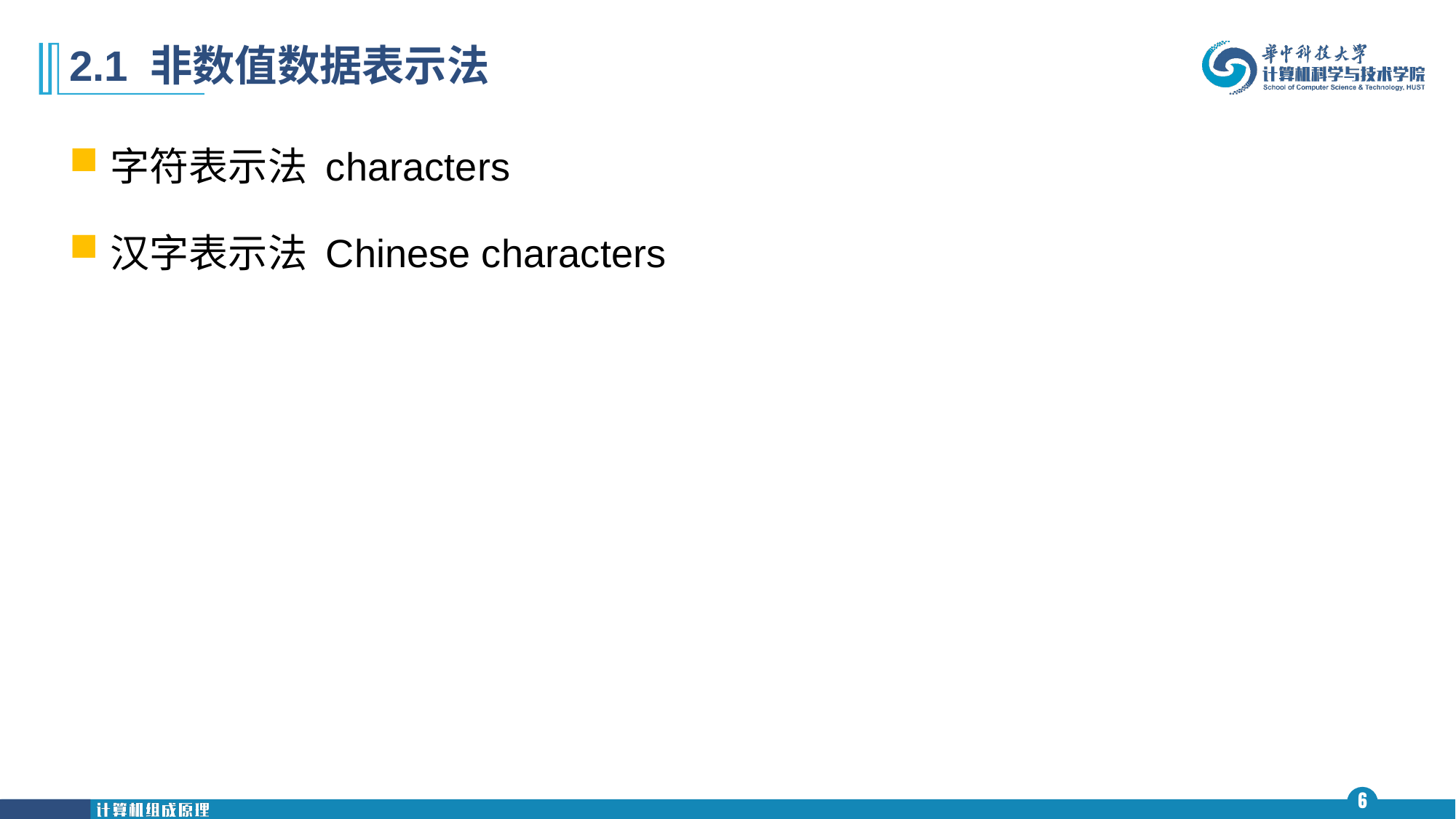

# 2.1 非数值数据表示法
字符表示法 characters
汉字表示法 Chinese characters